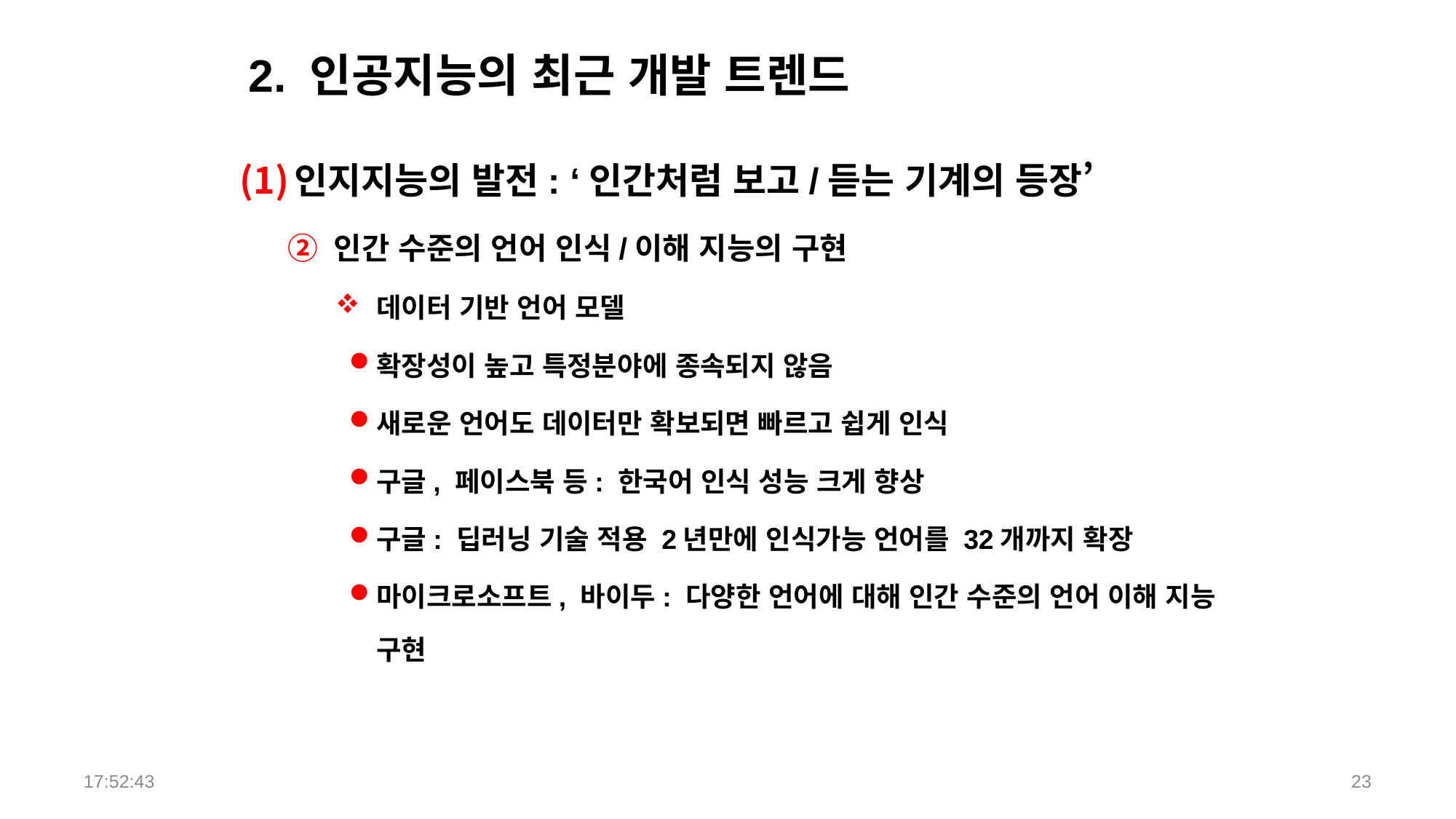

# 2. 인공지능의 최근 개발 트렌드
인지지능의 발전: ‘인간처럼 보고/듣는 기계의 등장’
② 인간 수준의 언어 인식/이해 지능의 구현
데이터 기반 언어 모델
확장성이 높고 특정분야에 종속되지 않음
새로운 언어도 데이터만 확보되면 빠르고 쉽게 인식
구글, 페이스북 등: 한국어 인식 성능 크게 향상
구글: 딥러닝 기술 적용 2년만에 인식가능 언어를 32개까지 확장
마이크로소프트, 바이두: 다양한 언어에 대해 인간 수준의 언어 이해 지능 구현
17:52:43
23